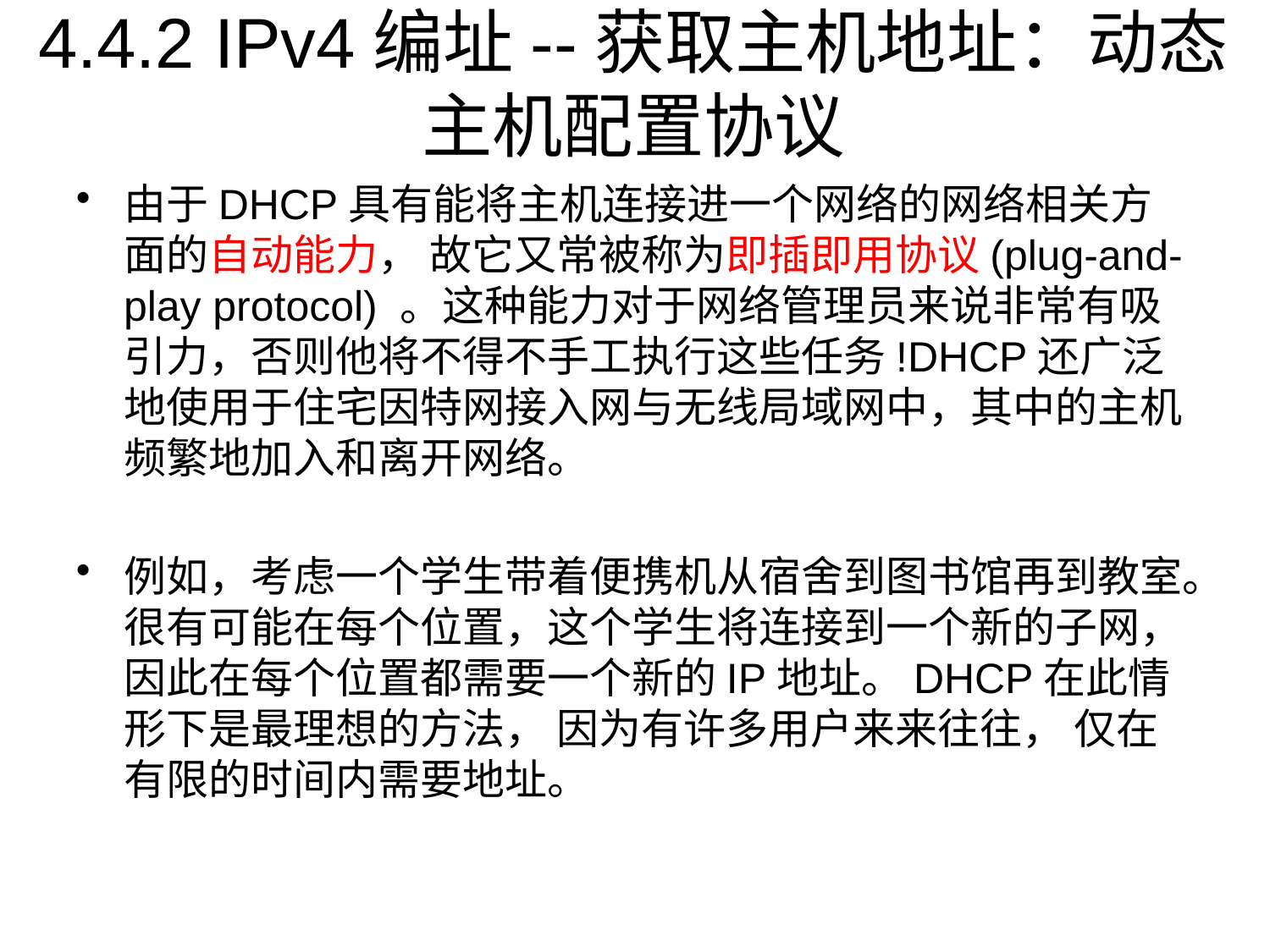

# 4.4.2 IPv4编址--获取主机地址：动态主机配置协议
由于DHCP具有能将主机连接进一个网络的网络相关方面的自动能力， 故它又常被称为即插即用协议(plug-and-play protocol) 。这种能力对于网络管理员来说非常有吸引力，否则他将不得不手工执行这些任务!DHCP还广泛地使用于住宅因特网接入网与无线局域网中，其中的主机频繁地加入和离开网络。

例如，考虑一个学生带着便携机从宿舍到图书馆再到教室。很有可能在每个位置，这个学生将连接到一个新的子网，因此在每个位置都需要一个新的IP地址。DHCP在此情形下是最理想的方法， 因为有许多用户来来往往， 仅在有限的时间内需要地址。